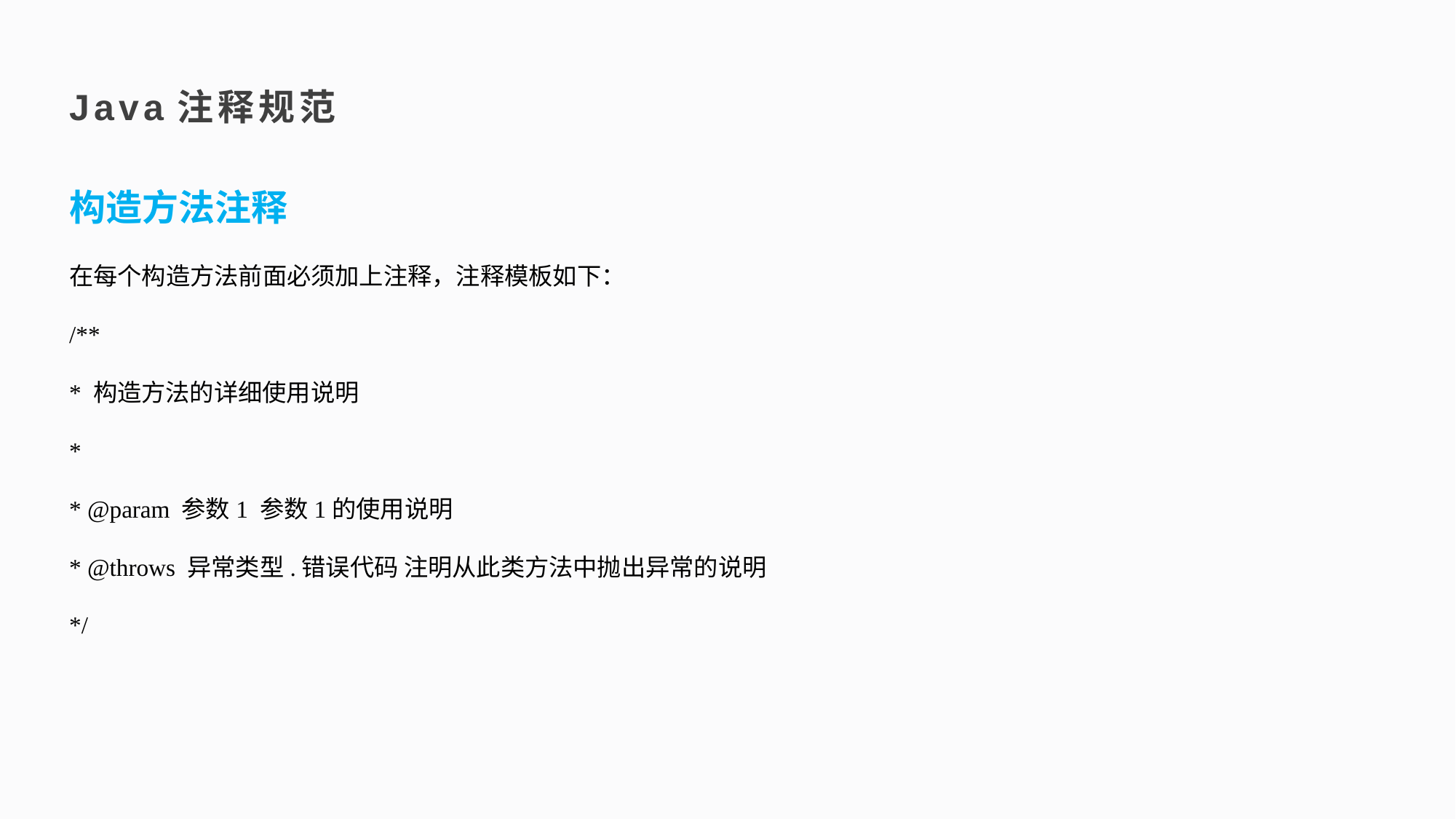

Java注释规范
构造方法注释

在每个构造方法前面必须加上注释，注释模板如下：

/**

* 构造方法的详细使用说明

*

* @param 参数1 参数1的使用说明

* @throws 异常类型.错误代码 注明从此类方法中抛出异常的说明

*/